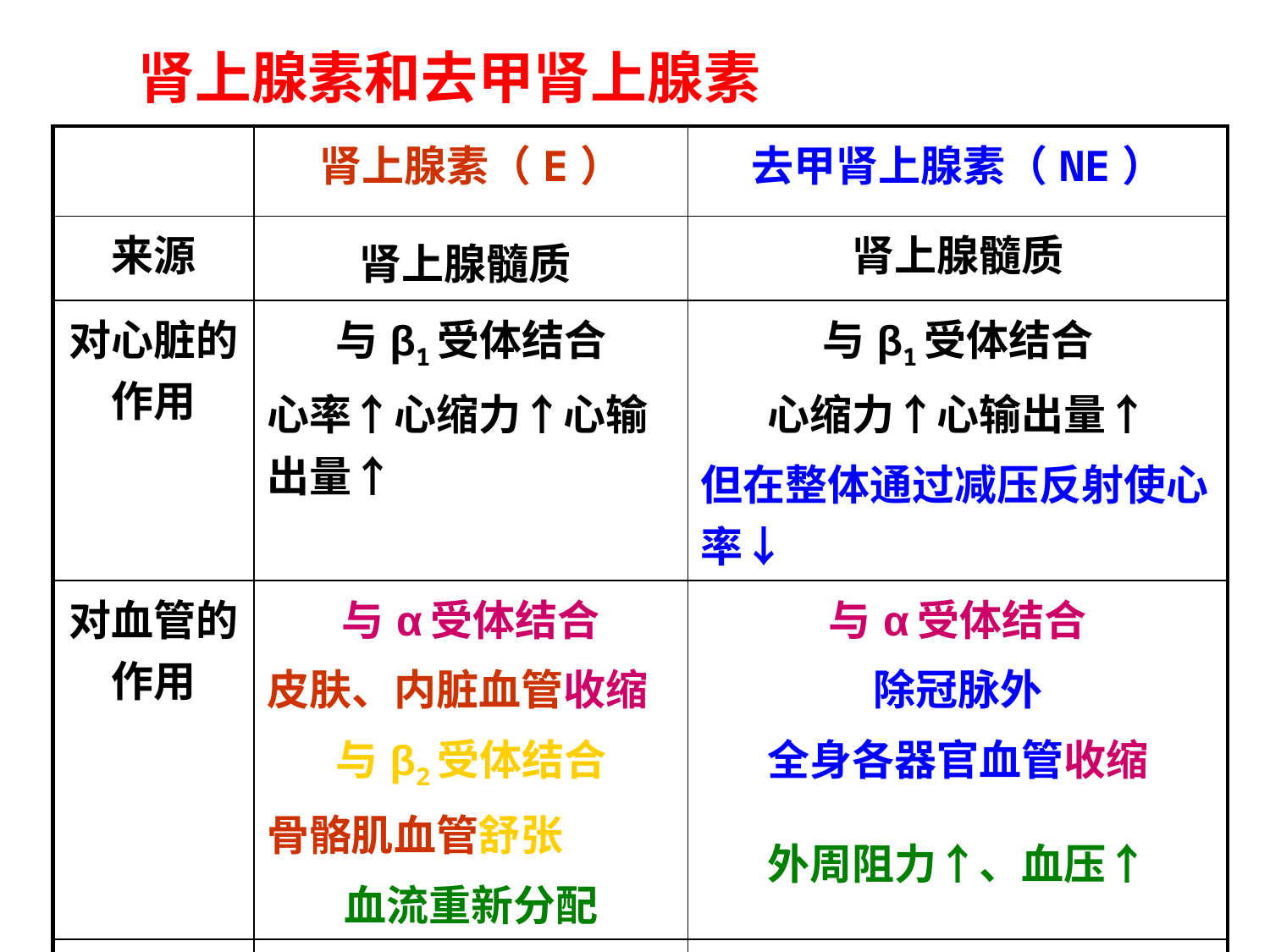

肾上腺素和去甲肾上腺素
|  | 肾上腺素（E） | 去甲肾上腺素（NE） |
| --- | --- | --- |
| 来源 | 肾上腺髓质 | 肾上腺髓质 |
| 对心脏的作用 | 与β1受体结合 心率↑心缩力↑心输出量↑ | 与β1受体结合 心缩力↑心输出量↑ 但在整体通过减压反射使心率↓ |
| 对血管的作用 | 与α受体结合 皮肤、内脏血管收缩 与β2受体结合 骨骼肌血管舒张 血流重新分配 | 与α受体结合 除冠脉外 全身各器官血管收缩 外周阻力↑、血压↑ |
| 临床应用 | 强心剂 | 升压药 |